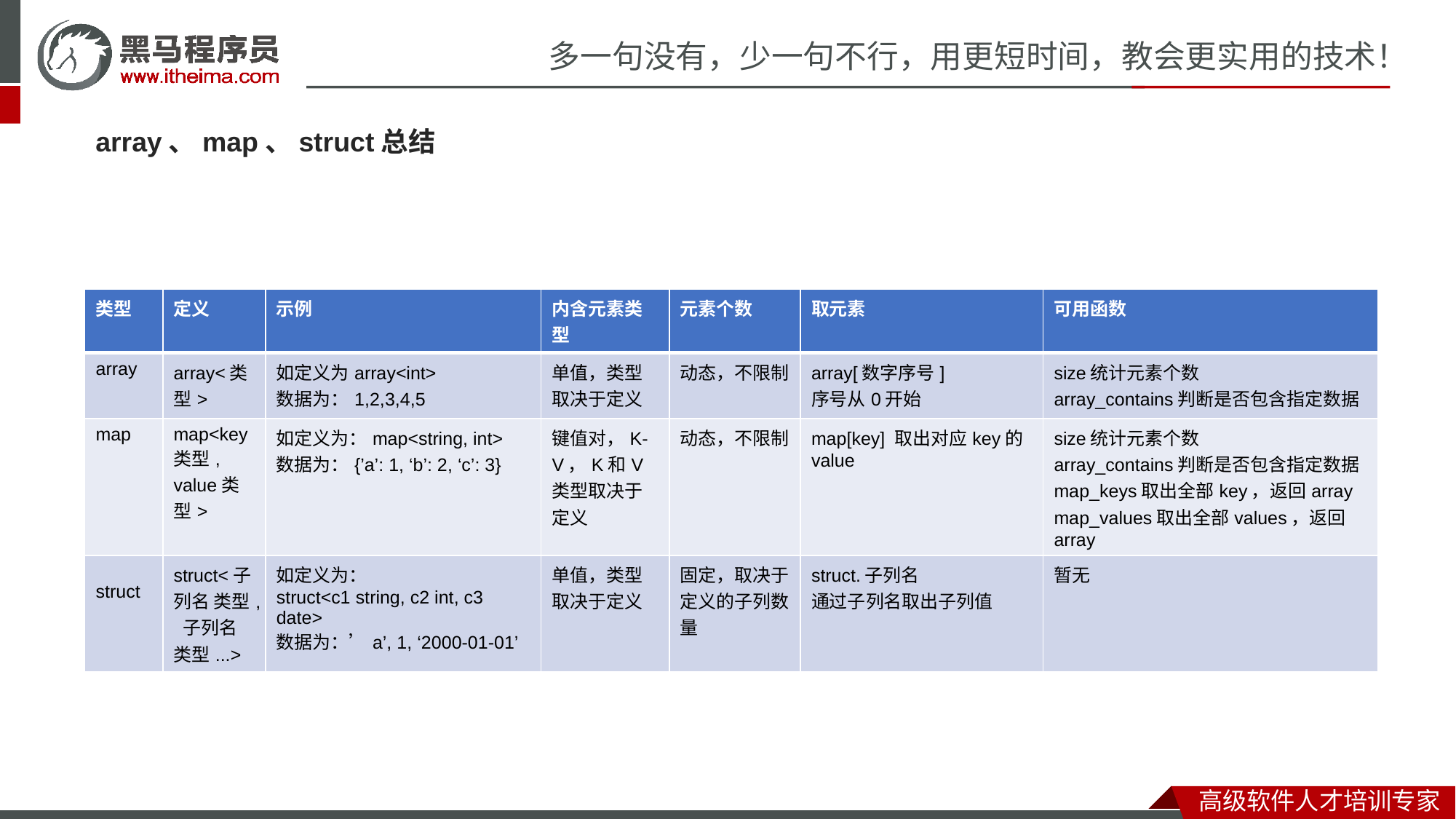

array、map、struct总结
| 类型 | 定义 | 示例 | 内含元素类型 | 元素个数 | 取元素 | 可用函数 |
| --- | --- | --- | --- | --- | --- | --- |
| array | array<类型> | 如定义为array<int> 数据为：1,2,3,4,5 | 单值，类型取决于定义 | 动态，不限制 | array[数字序号] 序号从0开始 | size统计元素个数 array\_contains判断是否包含指定数据 |
| map | map<key类型, value类型> | 如定义为：map<string, int> 数据为：{’a’: 1, ‘b’: 2, ‘c’: 3} | 键值对，K-V，K和V类型取决于定义 | 动态，不限制 | map[key] 取出对应key的value | size统计元素个数 array\_contains判断是否包含指定数据 map\_keys取出全部key，返回array map\_values取出全部values，返回array |
| struct | struct<子列名 类型, 子列名 类型...> | 如定义为： struct<c1 string, c2 int, c3 date> 数据为：’a’, 1, ‘2000-01-01’ | 单值，类型取决于定义 | 固定，取决于定义的子列数量 | struct.子列名 通过子列名取出子列值 | 暂无 |